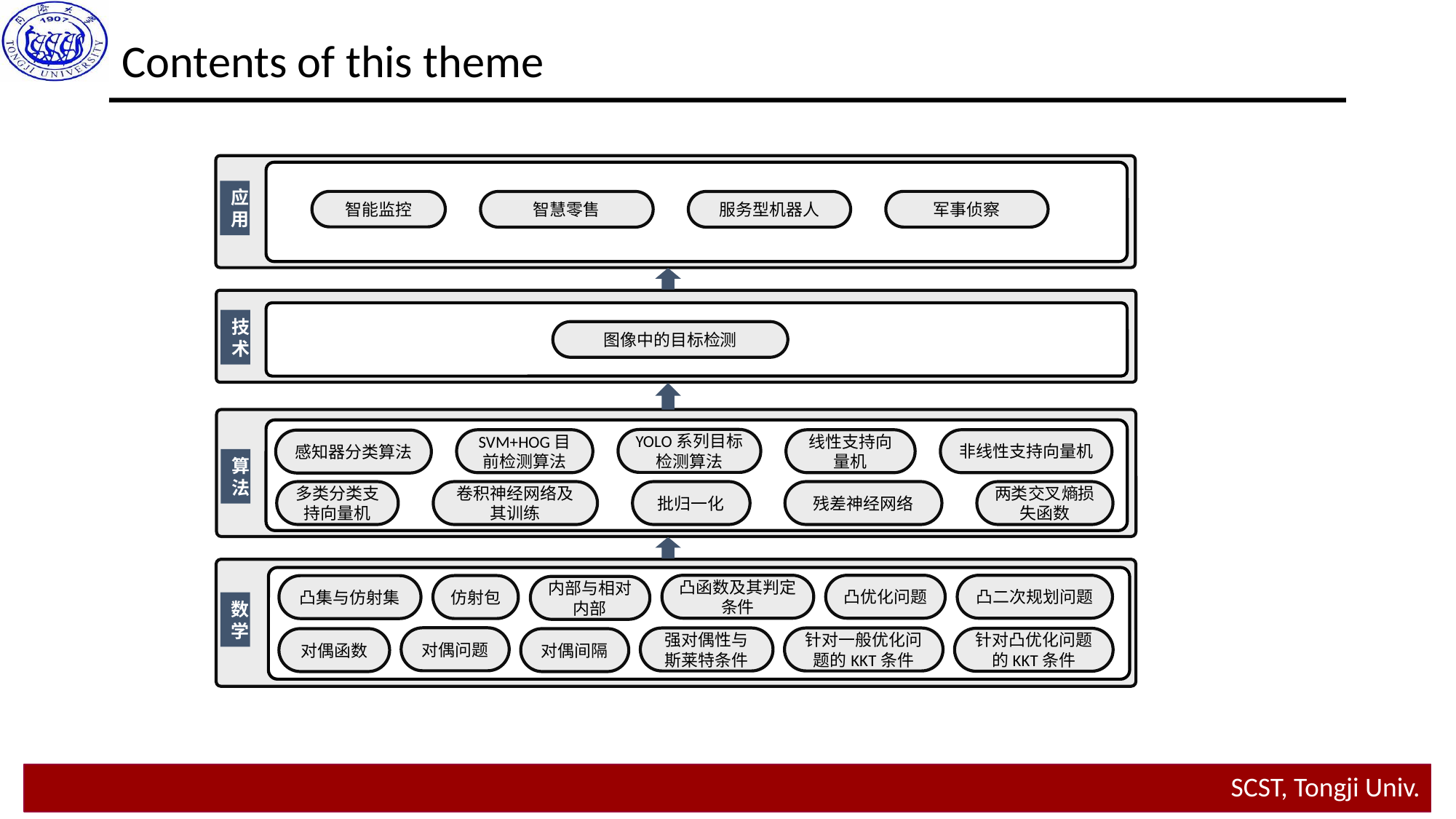

Contents of this theme

应用
智能监控
军事侦察
智慧零售
服务型机器人

技术
图像中的目标检测

YOLO系列目标检测算法
线性支持向量机
非线性支持向量机
SVM+HOG目前检测算法
感知器分类算法
算法
多类分类支持向量机
卷积神经网络及其训练
批归一化
残差神经网络
两类交叉熵损失函数

凸函数及其判定条件
凸优化问题
凸二次规划问题
仿射包
凸集与仿射集
内部与相对内部
数学
对偶问题
强对偶性与斯莱特条件
针对一般优化问题的KKT条件
针对凸优化问题的KKT条件
对偶函数
对偶间隔